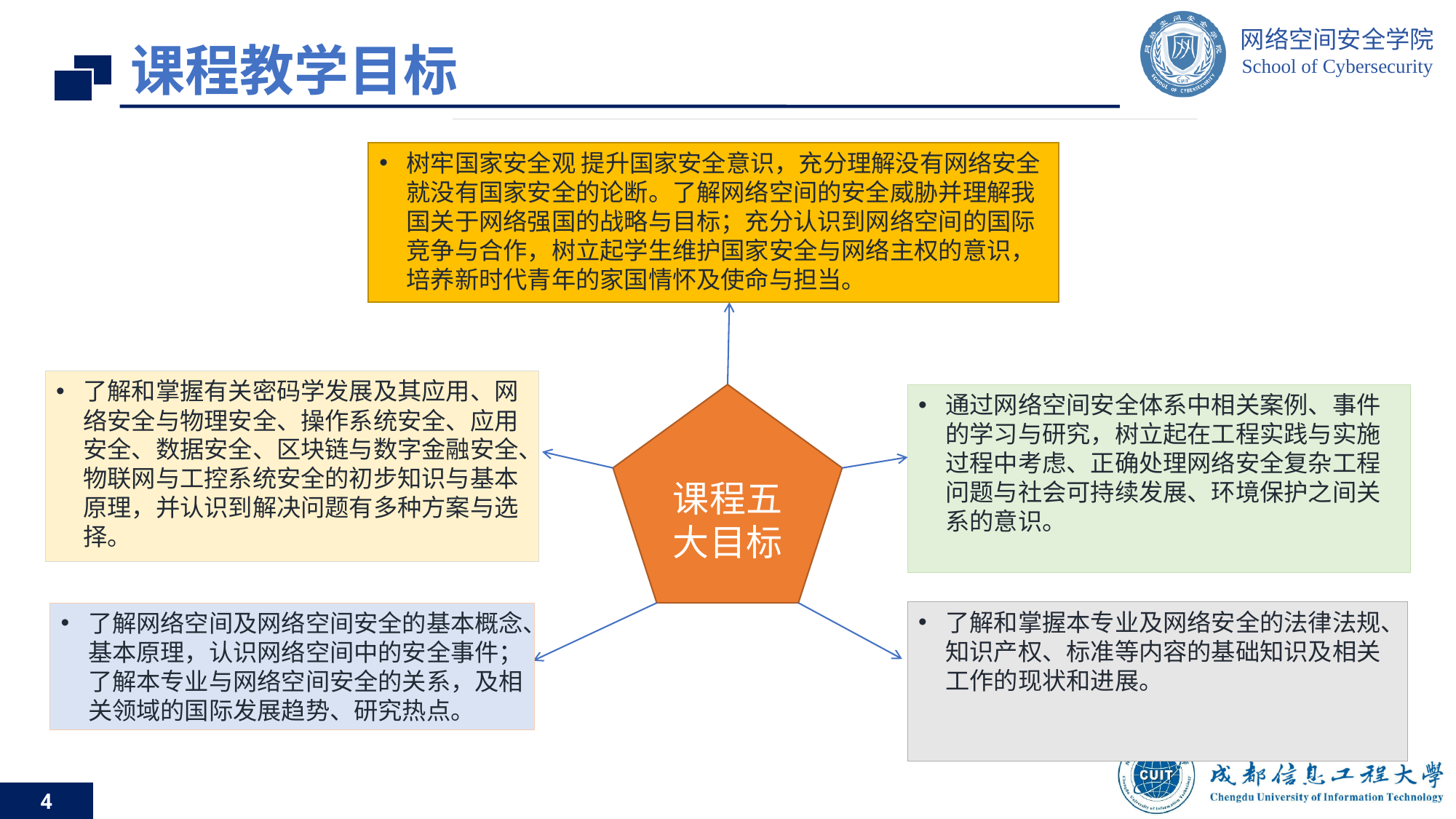

# 课程教学目标
树牢国家安全观 提升国家安全意识，充分理解没有网络安全就没有国家安全的论断。了解网络空间的安全威胁并理解我国关于网络强国的战略与目标；充分认识到网络空间的国际竞争与合作，树立起学生维护国家安全与网络主权的意识，培养新时代青年的家国情怀及使命与担当。
了解和掌握有关密码学发展及其应用、网络安全与物理安全、操作系统安全、应用安全、数据安全、区块链与数字金融安全、物联网与工控系统安全的初步知识与基本原理，并认识到解决问题有多种方案与选择。
课程五大目标
通过网络空间安全体系中相关案例、事件的学习与研究，树立起在工程实践与实施过程中考虑、正确处理网络安全复杂工程问题与社会可持续发展、环境保护之间关系的意识。
了解和掌握本专业及网络安全的法律法规、知识产权、标准等内容的基础知识及相关工作的现状和进展。
了解网络空间及网络空间安全的基本概念、基本原理，认识网络空间中的安全事件；了解本专业与网络空间安全的关系，及相关领域的国际发展趋势、研究热点。
4